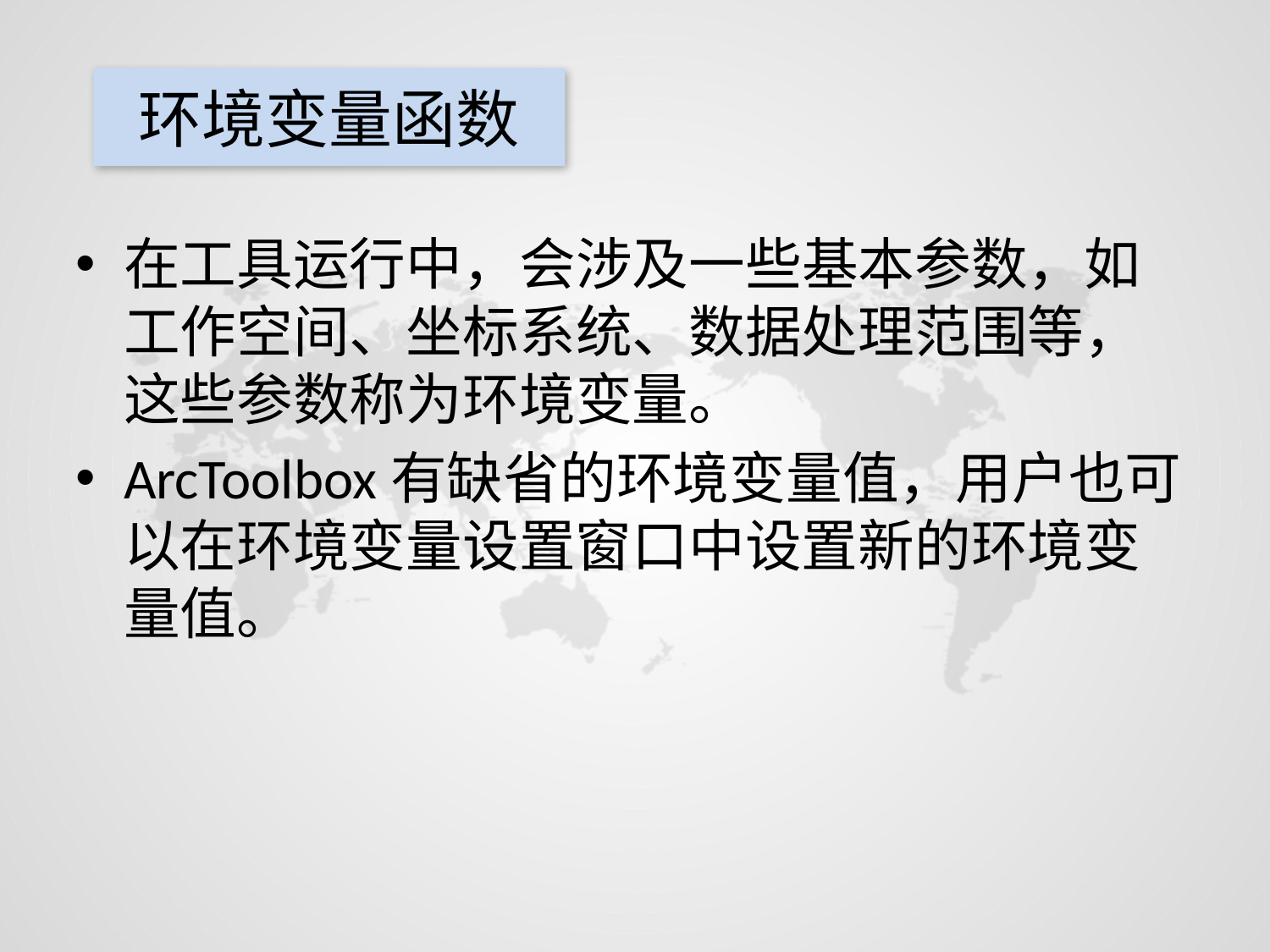

# 环境变量函数
在工具运行中，会涉及一些基本参数，如工作空间、坐标系统、数据处理范围等，这些参数称为环境变量。
ArcToolbox有缺省的环境变量值，用户也可以在环境变量设置窗口中设置新的环境变量值。